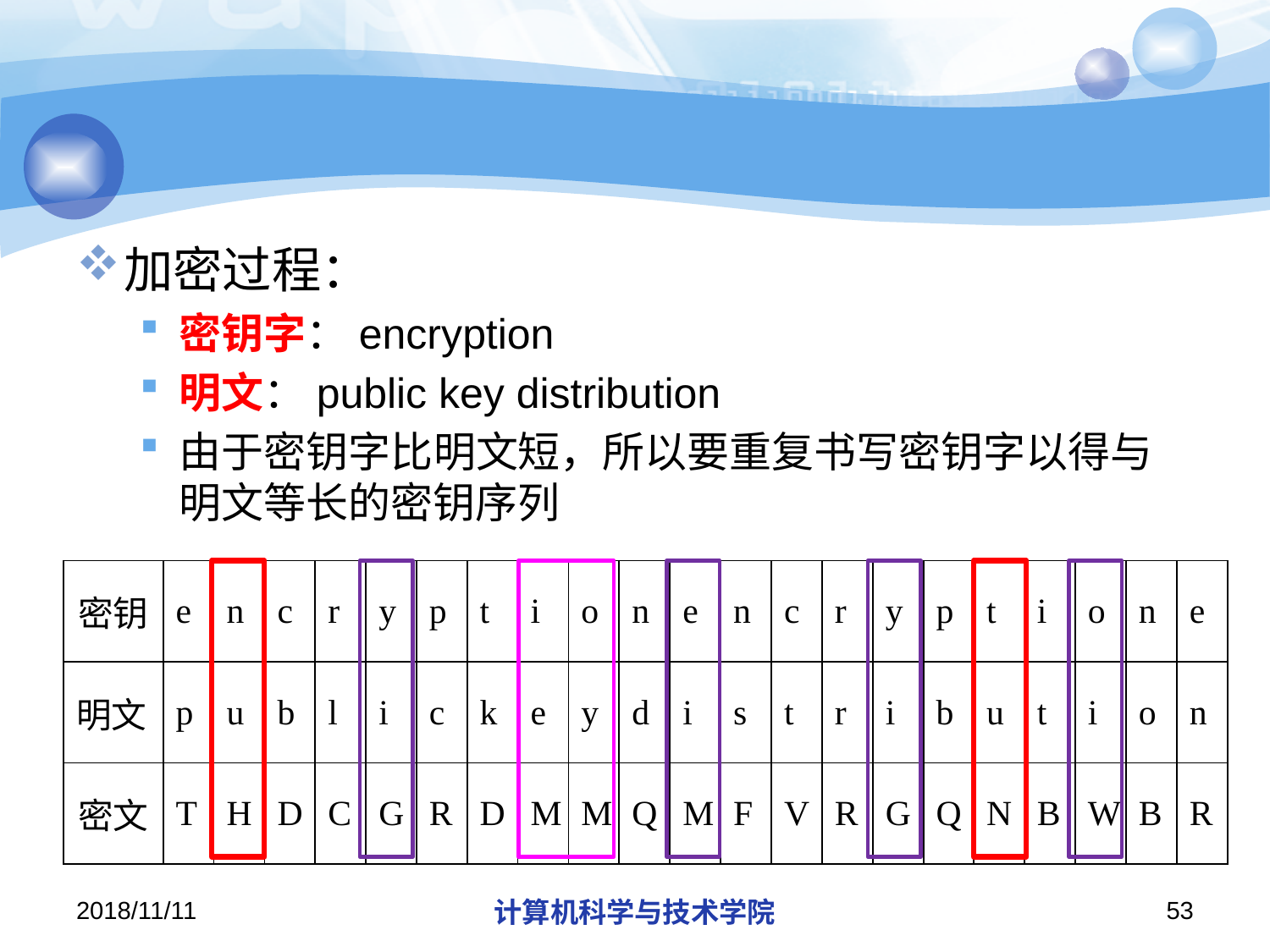

#
加密过程：
密钥字：encryption
明文：public key distribution
由于密钥字比明文短，所以要重复书写密钥字以得与明文等长的密钥序列
| 密钥 | e | n | c | r | y | p | t | i | o | n | e | n | c | r | y | p | t | i | o | n | e |
| --- | --- | --- | --- | --- | --- | --- | --- | --- | --- | --- | --- | --- | --- | --- | --- | --- | --- | --- | --- | --- | --- |
| 明文 | p | u | b | l | i | c | k | e | y | d | i | s | t | r | i | b | u | t | i | o | n |
| 密文 | T | H | D | C | G | R | D | M | M | Q | M | F | V | R | G | Q | N | B | W | B | R |

2018/11/11
计算机科学与技术学院
53